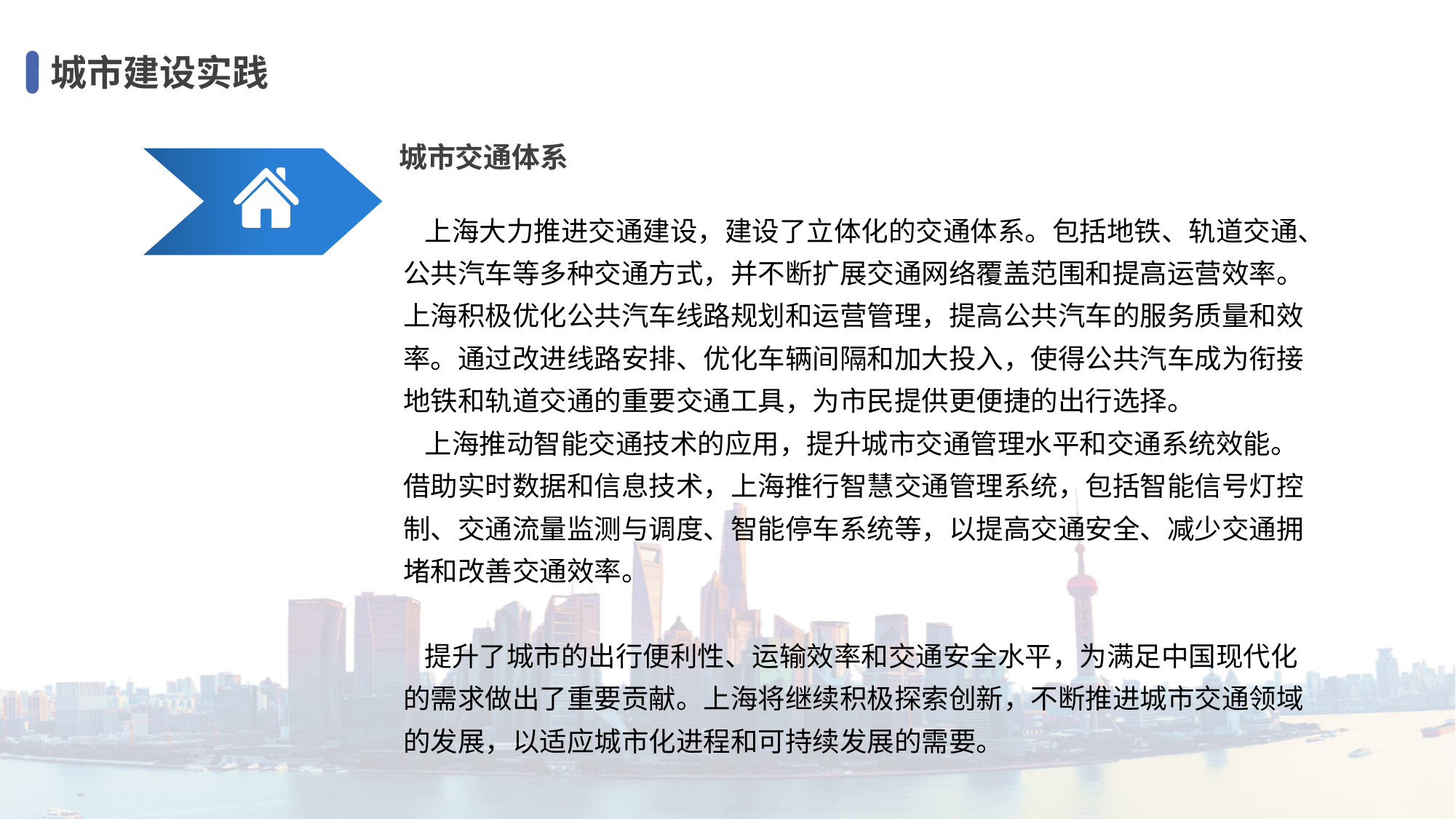

城市建设实践
城市交通体系

上海大力推进交通建设，建设了立体化的交通体系。包括地铁、轨道交通、公共汽车等多种交通方式，并不断扩展交通网络覆盖范围和提高运营效率。上海积极优化公共汽车线路规划和运营管理，提高公共汽车的服务质量和效率。通过改进线路安排、优化车辆间隔和加大投入，使得公共汽车成为衔接地铁和轨道交通的重要交通工具，为市民提供更便捷的出行选择。
上海推动智能交通技术的应用，提升城市交通管理水平和交通系统效能。借助实时数据和信息技术，上海推行智慧交通管理系统，包括智能信号灯控制、交通流量监测与调度、智能停车系统等，以提高交通安全、减少交通拥堵和改善交通效率。

提升了城市的出行便利性、运输效率和交通安全水平，为满足中国现代化的需求做出了重要贡献。上海将继续积极探索创新，不断推进城市交通领域的发展，以适应城市化进程和可持续发展的需要。